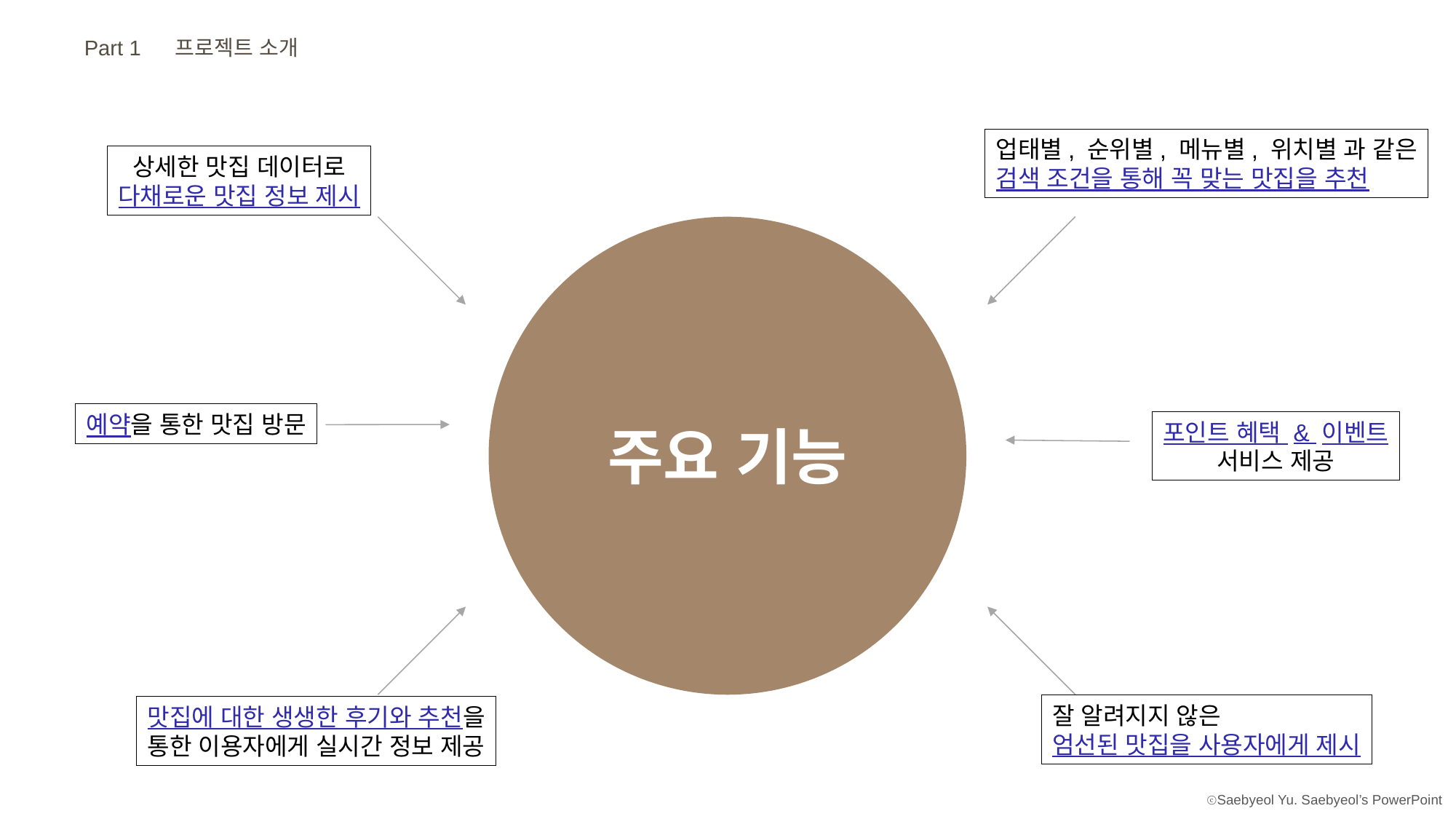

Part 1
프로젝트 소개
업태별, 순위별, 메뉴별, 위치별 과 같은
검색 조건을 통해 꼭 맞는 맛집을 추천
상세한 맛집 데이터로
다채로운 맛집 정보 제시

예약을 통한 맛집 방문
포인트 혜택 & 이벤트
서비스 제공
주요 기능

잘 알려지지 않은
엄선된 맛집을 사용자에게 제시
맛집에 대한 생생한 후기와 추천을
통한 이용자에게 실시간 정보 제공